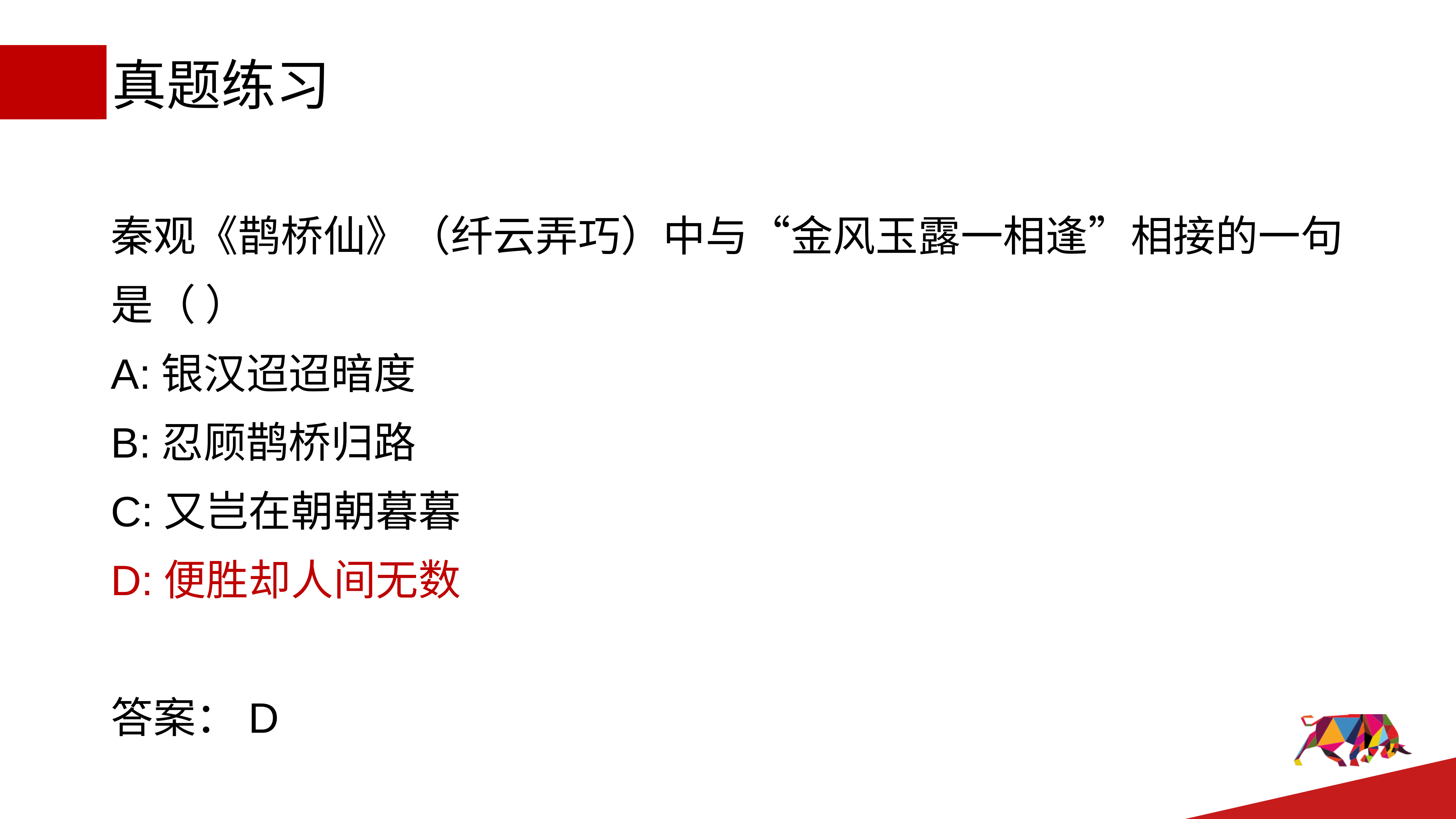

# 真题练习
秦观《鹊桥仙》（纤云弄巧）中与“金风玉露一相逢”相接的一句是（ ）
A:银汉迢迢暗度
B:忍顾鹊桥归路
C:又岂在朝朝暮暮
D:便胜却人间无数

答案：D